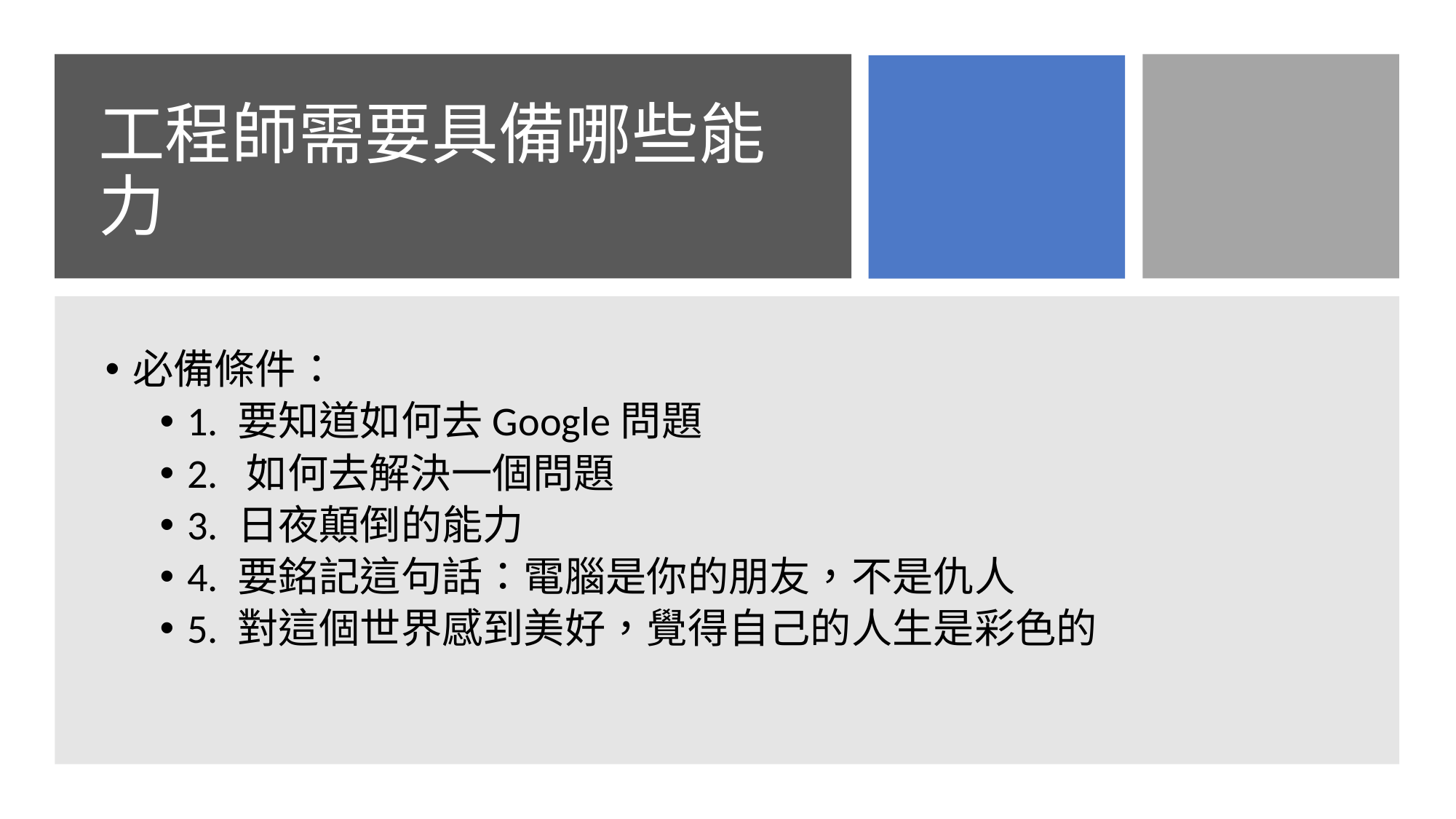

# 工程師需要具備哪些能力

必備條件：
1. 要知道如何去Google問題
2.  如何去解決一個問題
3. 日夜顛倒的能力
4. 要銘記這句話：電腦是你的朋友，不是仇人
5. 對這個世界感到美好，覺得自己的人生是彩色的